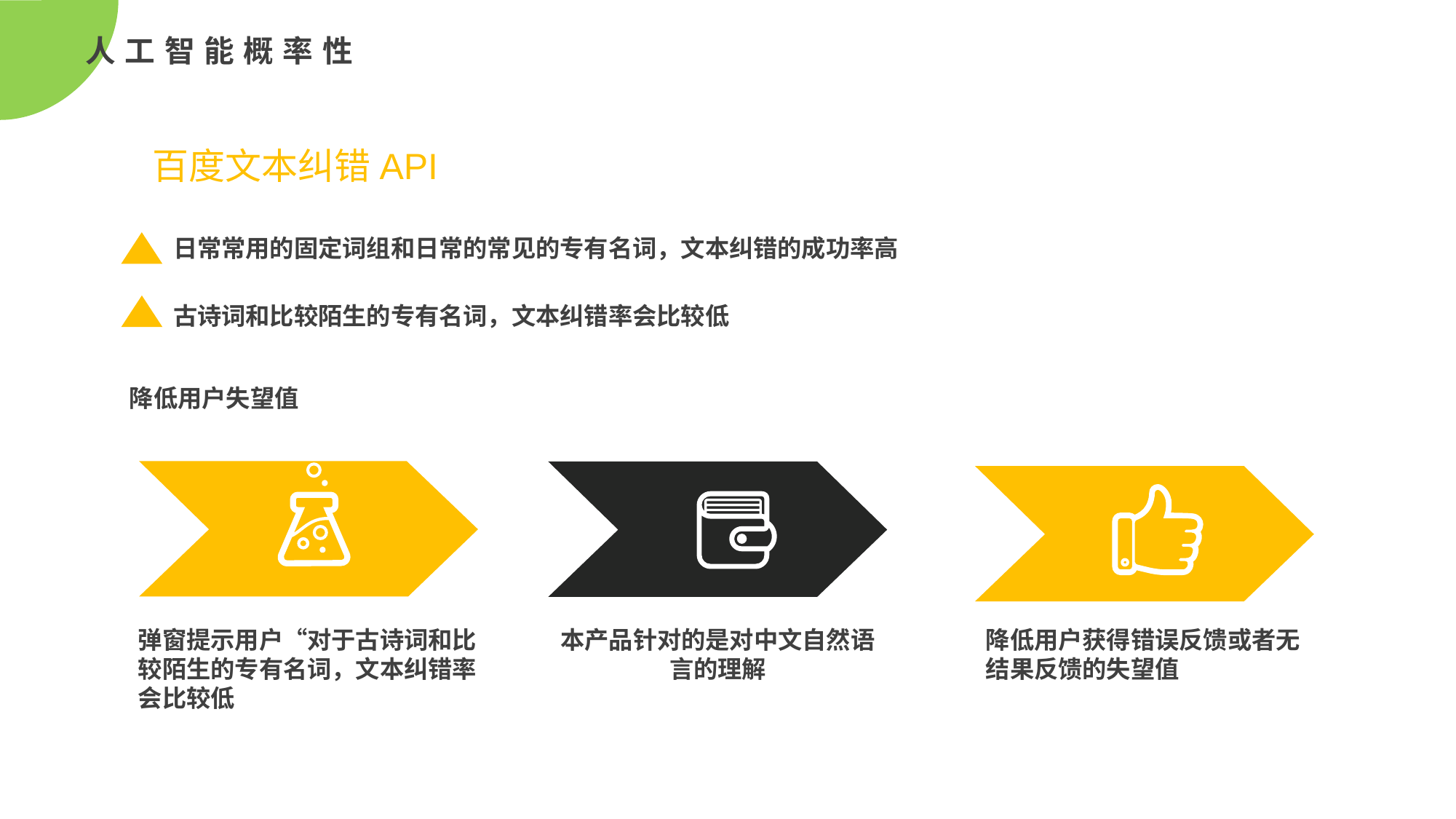

人工智能概率性
百度文本纠错API
日常常用的固定词组和日常的常见的专有名词，文本纠错的成功率高

古诗词和比较陌生的专有名词，文本纠错率会比较低
降低用户失望值

弹窗提示用户“对于古诗词和比较陌生的专有名词，文本纠错率会比较低
本产品针对的是对中文自然语言的理解
降低用户获得错误反馈或者无结果反馈的失望值